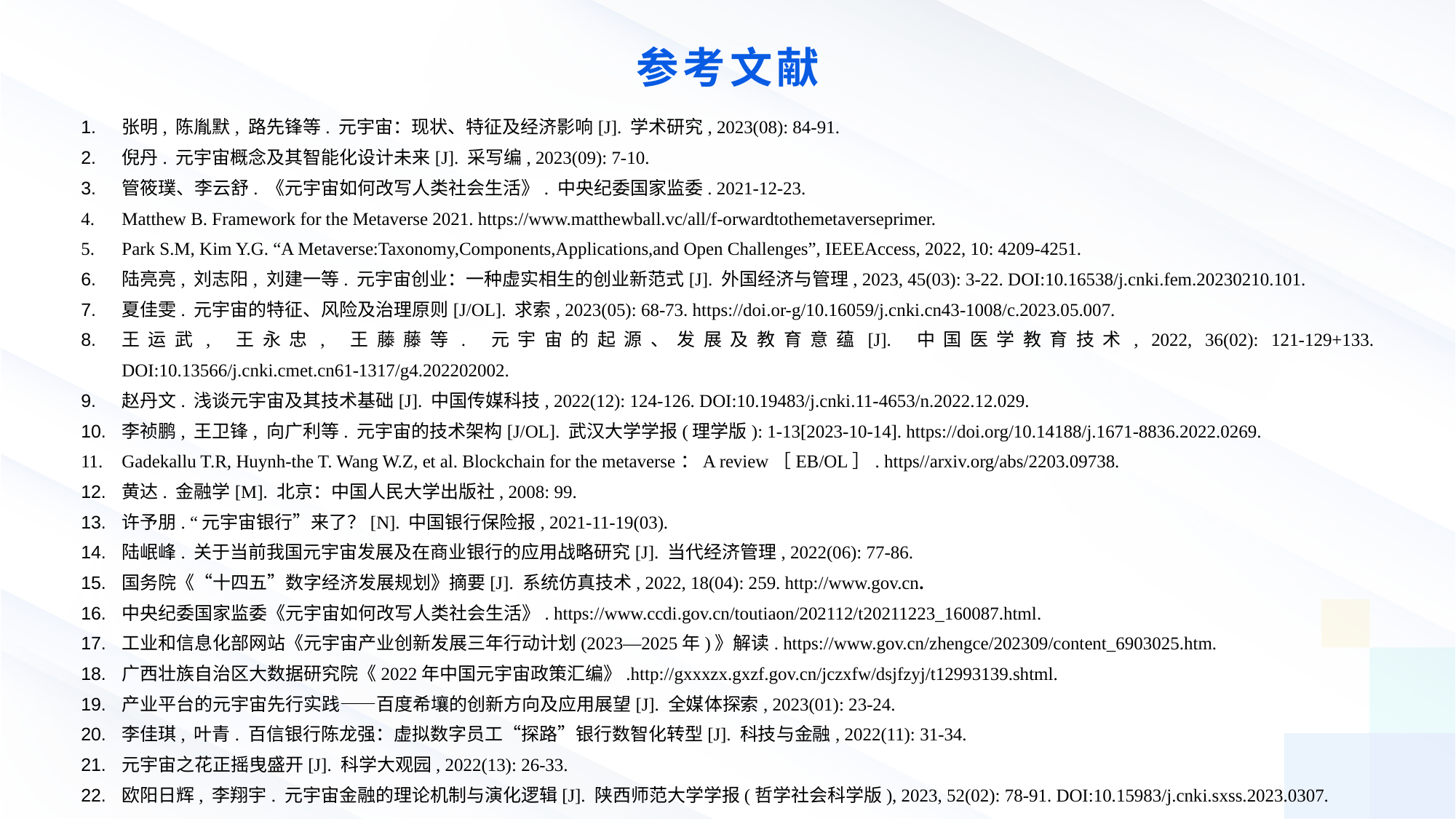

参考文献
张明, 陈胤默, 路先锋等. 元宇宙：现状、特征及经济影响[J]. 学术研究, 2023(08): 84-91.
倪丹. 元宇宙概念及其智能化设计未来[J]. 采写编, 2023(09): 7-10.
管筱璞、李云舒. 《元宇宙如何改写人类社会生活》. 中央纪委国家监委. 2021-12-23.
Matthew B. Framework for the Metaverse 2021. https://www.matthewball.vc/all/f-orwardtothemetaverseprimer.
Park S.M, Kim Y.G. “A Metaverse:Taxonomy,Components,Applications,and Open Challenges”, IEEEAccess, 2022, 10: 4209-4251.
陆亮亮, 刘志阳, 刘建一等. 元宇宙创业：一种虚实相生的创业新范式[J]. 外国经济与管理, 2023, 45(03): 3-22. DOI:10.16538/j.cnki.fem.20230210.101.
夏佳雯. 元宇宙的特征、风险及治理原则[J/OL]. 求索, 2023(05): 68-73. https://doi.or-g/10.16059/j.cnki.cn43-1008/c.2023.05.007.
王运武, 王永忠, 王藤藤等. 元宇宙的起源、发展及教育意蕴[J]. 中国医学教育技术, 2022, 36(02): 121-129+133. DOI:10.13566/j.cnki.cmet.cn61-1317/g4.202202002.
赵丹文. 浅谈元宇宙及其技术基础[J]. 中国传媒科技, 2022(12): 124-126. DOI:10.19483/j.cnki.11-4653/n.2022.12.029.
李祯鹏, 王卫锋, 向广利等. 元宇宙的技术架构[J/OL]. 武汉大学学报(理学版): 1-13[2023-10-14]. https://doi.org/10.14188/j.1671-8836.2022.0269.
Gadekallu T.R, Huynh-the T. Wang W.Z, et al. Blockchain for the metaverse：A review［EB/OL］. https//arxiv.org/abs/2203.09738.
黄达. 金融学[M]. 北京：中国人民大学出版社, 2008: 99.
许予朋. “元宇宙银行”来了？[N]. 中国银行保险报, 2021-11-19(03).
陆岷峰. 关于当前我国元宇宙发展及在商业银行的应用战略研究[J]. 当代经济管理, 2022(06): 77-86.
国务院《“十四五”数字经济发展规划》摘要[J]. 系统仿真技术, 2022, 18(04): 259. http://www.gov.cn.
中央纪委国家监委《元宇宙如何改写人类社会生活》. https://www.ccdi.gov.cn/toutiaon/202112/t20211223_160087.html.
工业和信息化部网站《元宇宙产业创新发展三年行动计划(2023—2025年)》解读. https://www.gov.cn/zhengce/202309/content_6903025.htm.
广西壮族自治区大数据研究院《2022年中国元宇宙政策汇编》.http://gxxxzx.gxzf.gov.cn/jczxfw/dsjfzyj/t12993139.shtml.
产业平台的元宇宙先行实践——百度希壤的创新方向及应用展望[J]. 全媒体探索, 2023(01): 23-24.
李佳琪, 叶青. 百信银行陈龙强：虚拟数字员工“探路”银行数智化转型[J]. 科技与金融, 2022(11): 31-34.
元宇宙之花正摇曳盛开[J]. 科学大观园, 2022(13): 26-33.
欧阳日辉, 李翔宇. 元宇宙金融的理论机制与演化逻辑[J]. 陕西师范大学学报(哲学社会科学版), 2023, 52(02): 78-91. DOI:10.15983/j.cnki.sxss.2023.0307.